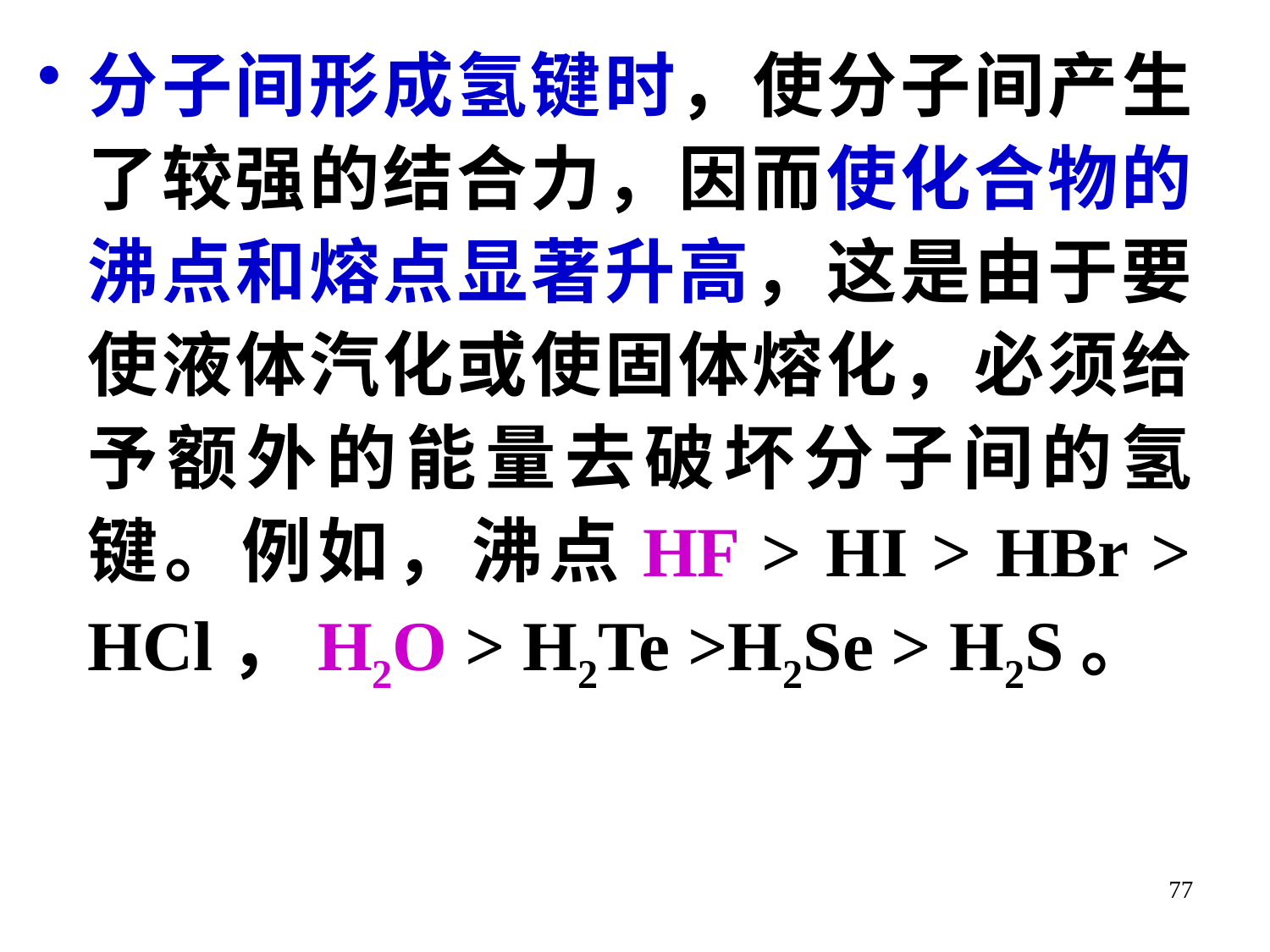

分子间形成氢键时，使分子间产生了较强的结合力，因而使化合物的沸点和熔点显著升高，这是由于要使液体汽化或使固体熔化，必须给予额外的能量去破坏分子间的氢键。例如，沸点HF > HI > HBr > HCl，H2O > H2Te >H2Se > H2S。
77